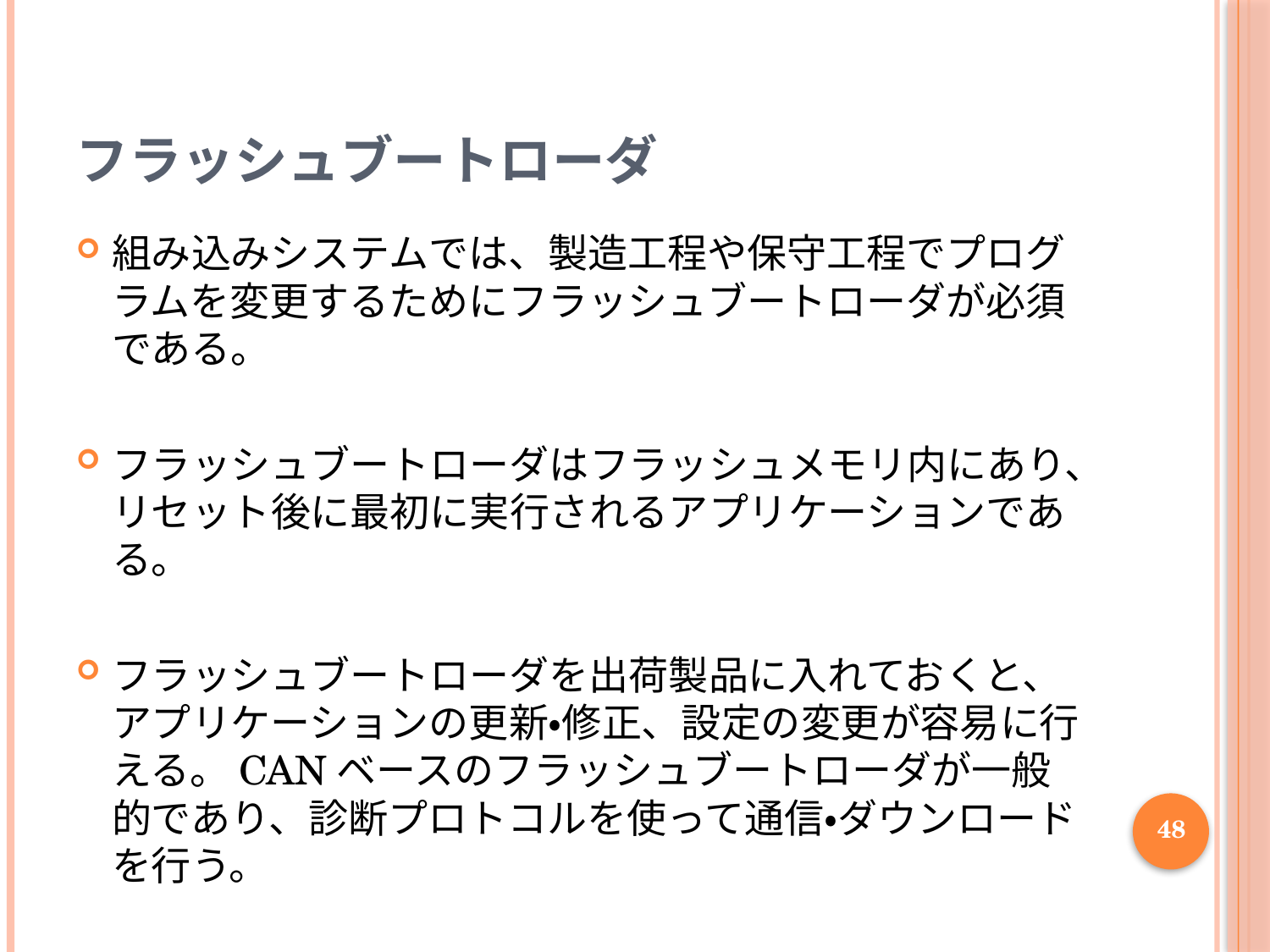

# フラッシュブートローダ
組み込みシステムでは、製造工程や保守工程でプログラムを変更するためにフラッシュブートローダが必須である。

フラッシュブートローダはフラッシュメモリ内にあり、リセット後に最初に実行されるアプリケーションである。

フラッシュブートローダを出荷製品に入れておくと、アプリケーションの更新・修正、設定の変更が容易に行える。CANベースのフラッシュブートローダが一般的であり、診断プロトコルを使って通信・ダウンロードを行う。
48